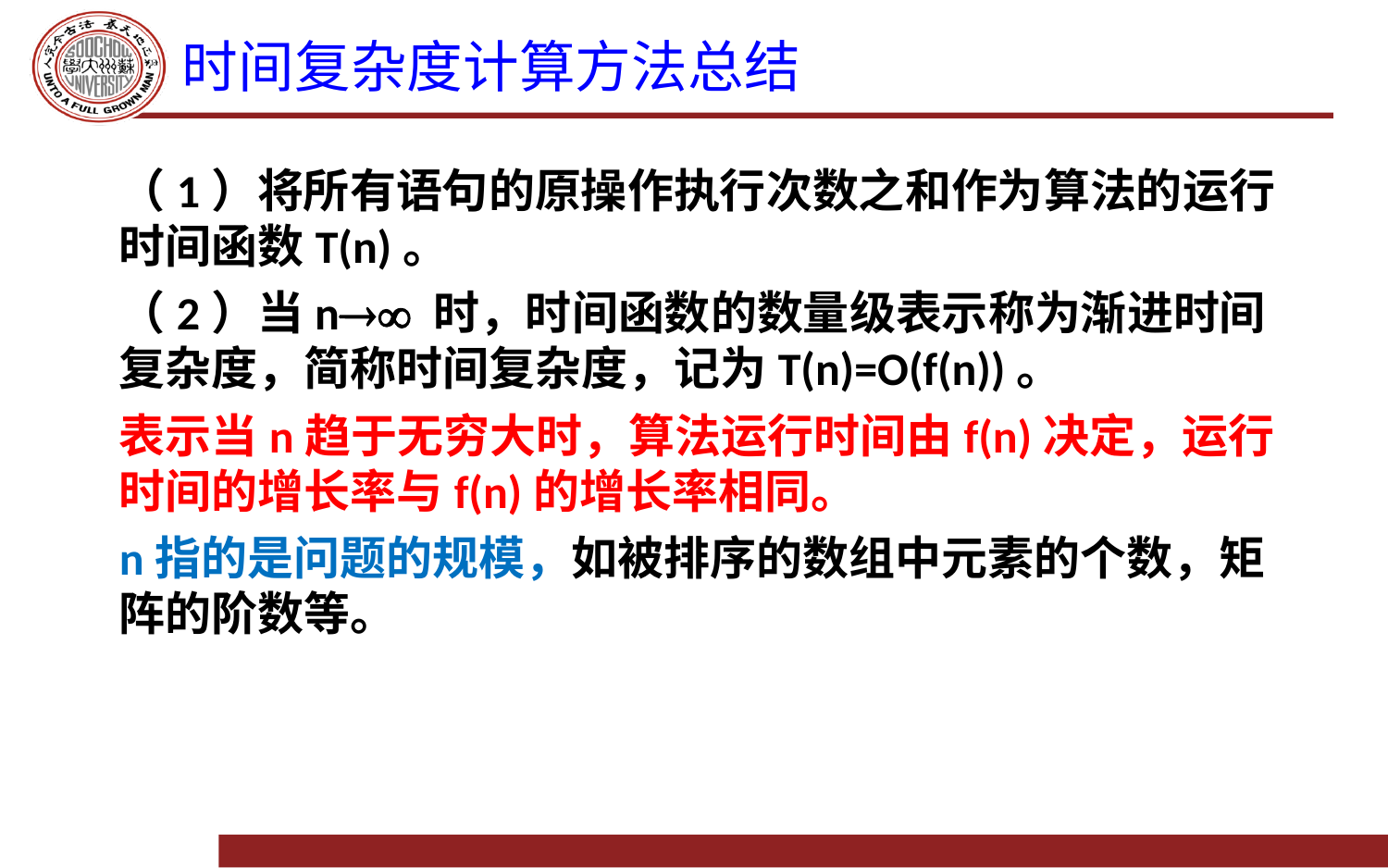

# 时间复杂度计算方法总结
（1）将所有语句的原操作执行次数之和作为算法的运行时间函数T(n)。
（2）当n→∞ 时，时间函数的数量级表示称为渐进时间复杂度，简称时间复杂度，记为T(n)=O(f(n))。
表示当n趋于无穷大时，算法运行时间由f(n)决定，运行时间的增长率与f(n)的增长率相同。
n指的是问题的规模，如被排序的数组中元素的个数，矩阵的阶数等。